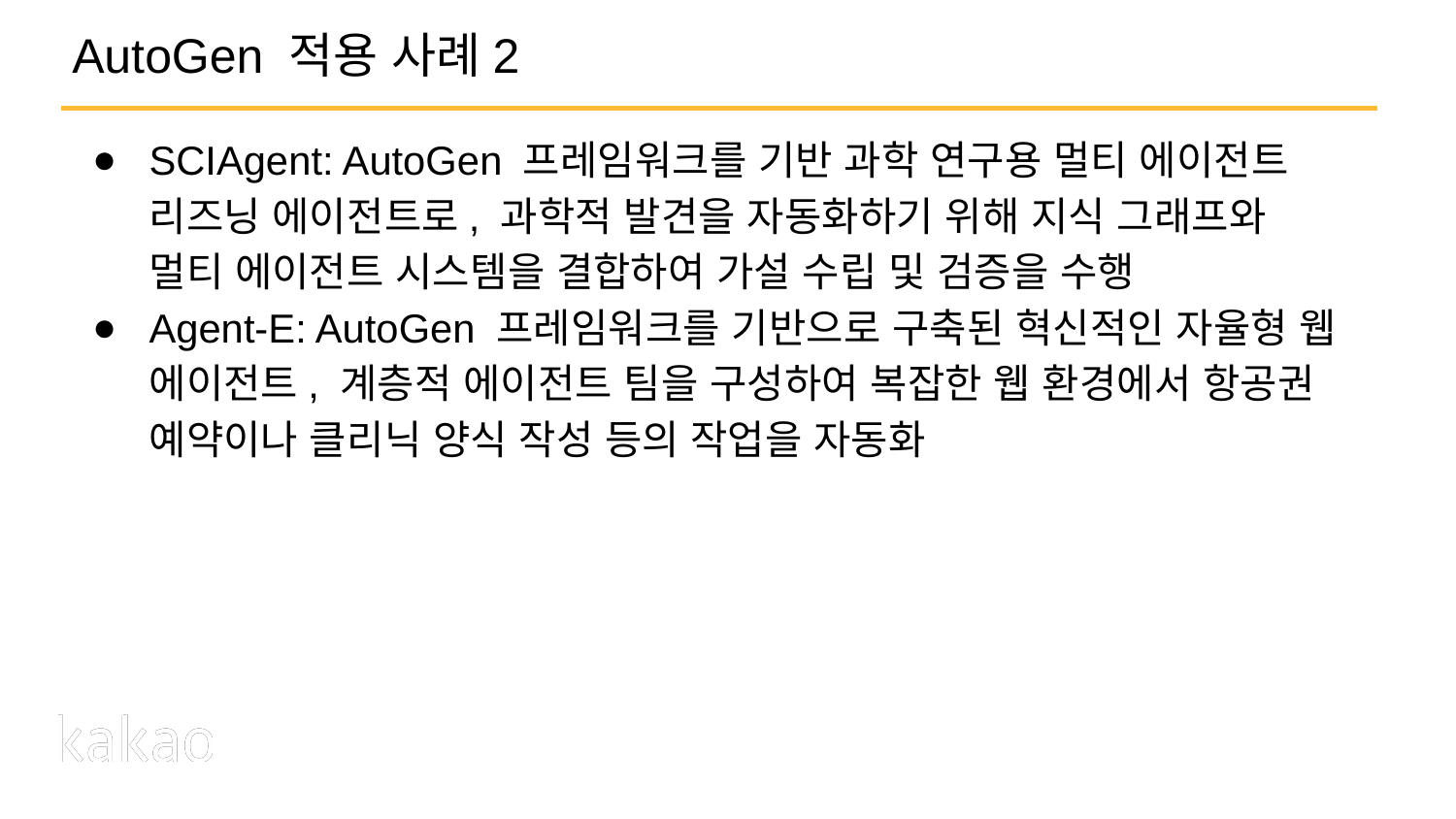

# AutoGen 적용 사례2
SCIAgent: AutoGen 프레임워크를 기반 과학 연구용 멀티 에이전트 리즈닝 에이전트로, 과학적 발견을 자동화하기 위해 지식 그래프와 멀티 에이전트 시스템을 결합하여 가설 수립 및 검증을 수행
Agent-E: AutoGen 프레임워크를 기반으로 구축된 혁신적인 자율형 웹 에이전트, 계층적 에이전트 팀을 구성하여 복잡한 웹 환경에서 항공권 예약이나 클리닉 양식 작성 등의 작업을 자동화